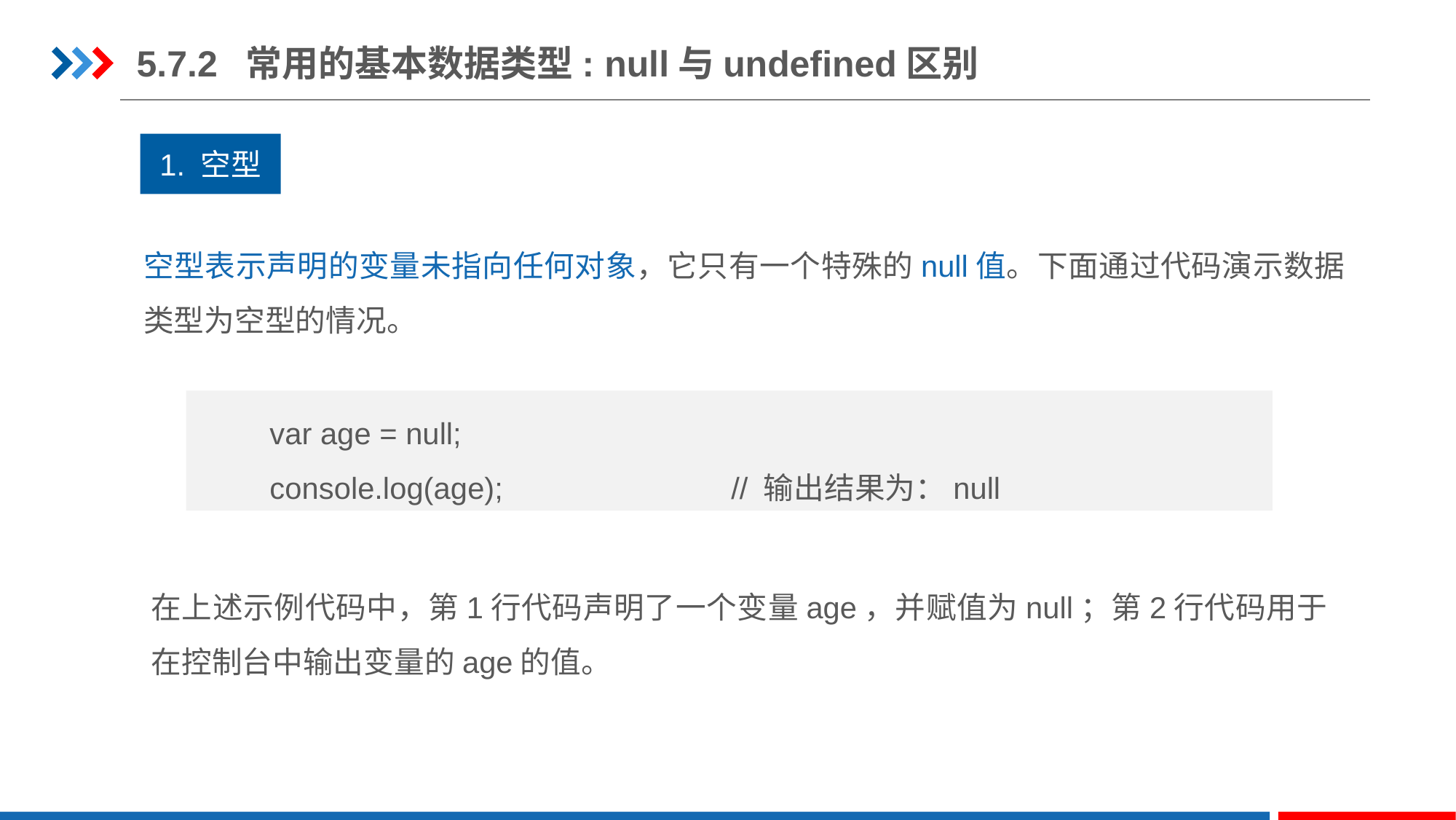

5.7.2	常用的基本数据类型: null与undefined区别
1. 空型
空型表示声明的变量未指向任何对象，它只有一个特殊的null值。下面通过代码演示数据类型为空型的情况。
var age = null;
console.log(age);	                // 输出结果为：null
在上述示例代码中，第1行代码声明了一个变量age，并赋值为null；第2行代码用于在控制台中输出变量的age的值。